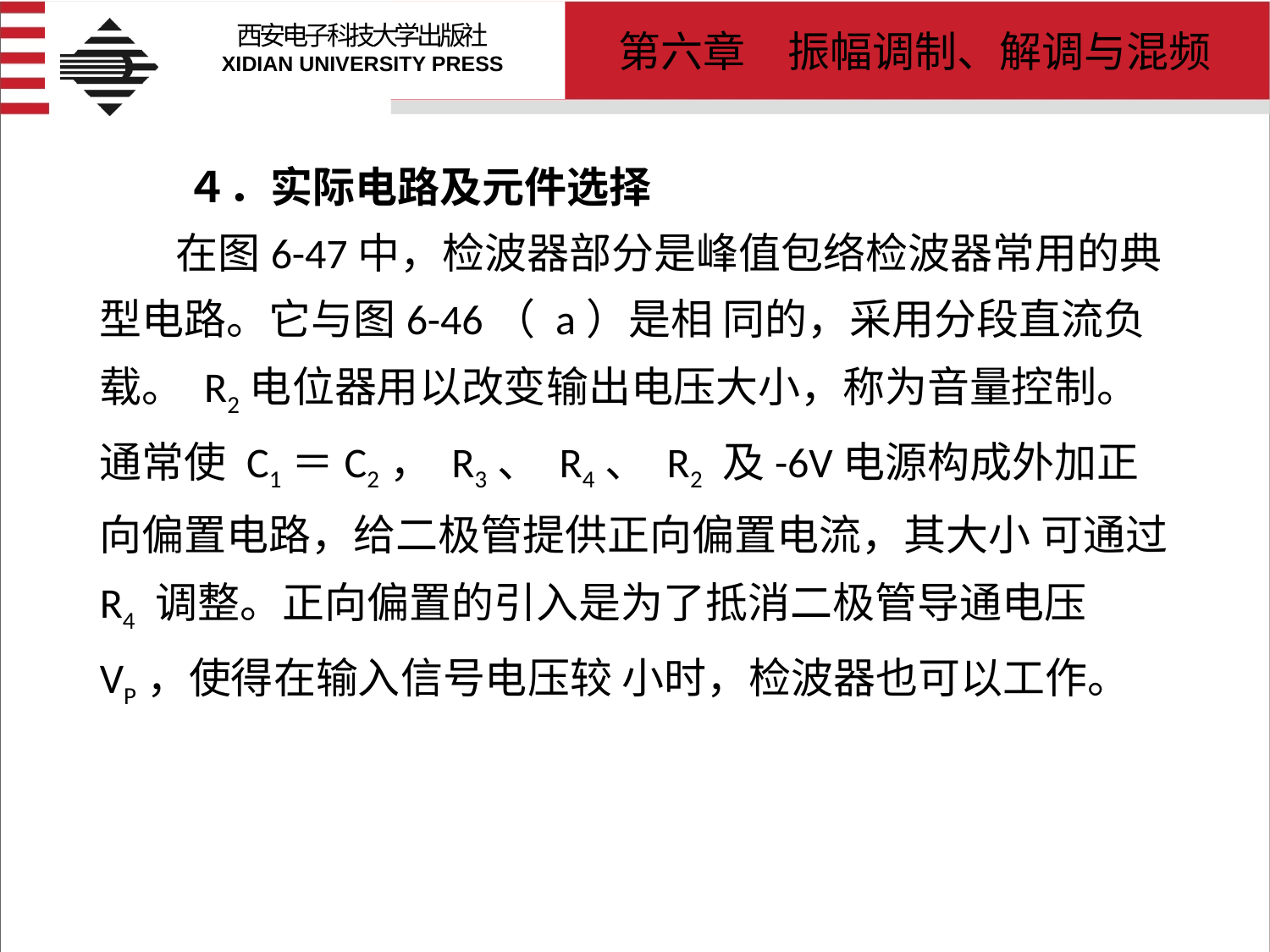

# ４．实际电路及元件选择 在图6-47中，检波器部分是峰值包络检波器常用的典型电路。它与图6-46（ a）是相 同的，采用分段直流负载。 R2电位器用以改变输出电压大小，称为音量控制。通常使 C1＝C2， R3、 R4、 R2 及-6V电源构成外加正向偏置电路，给二极管提供正向偏置电流，其大小 可通过 R4 调整。正向偏置的引入是为了抵消二极管导通电压 VP，使得在输入信号电压较 小时，检波器也可以工作。